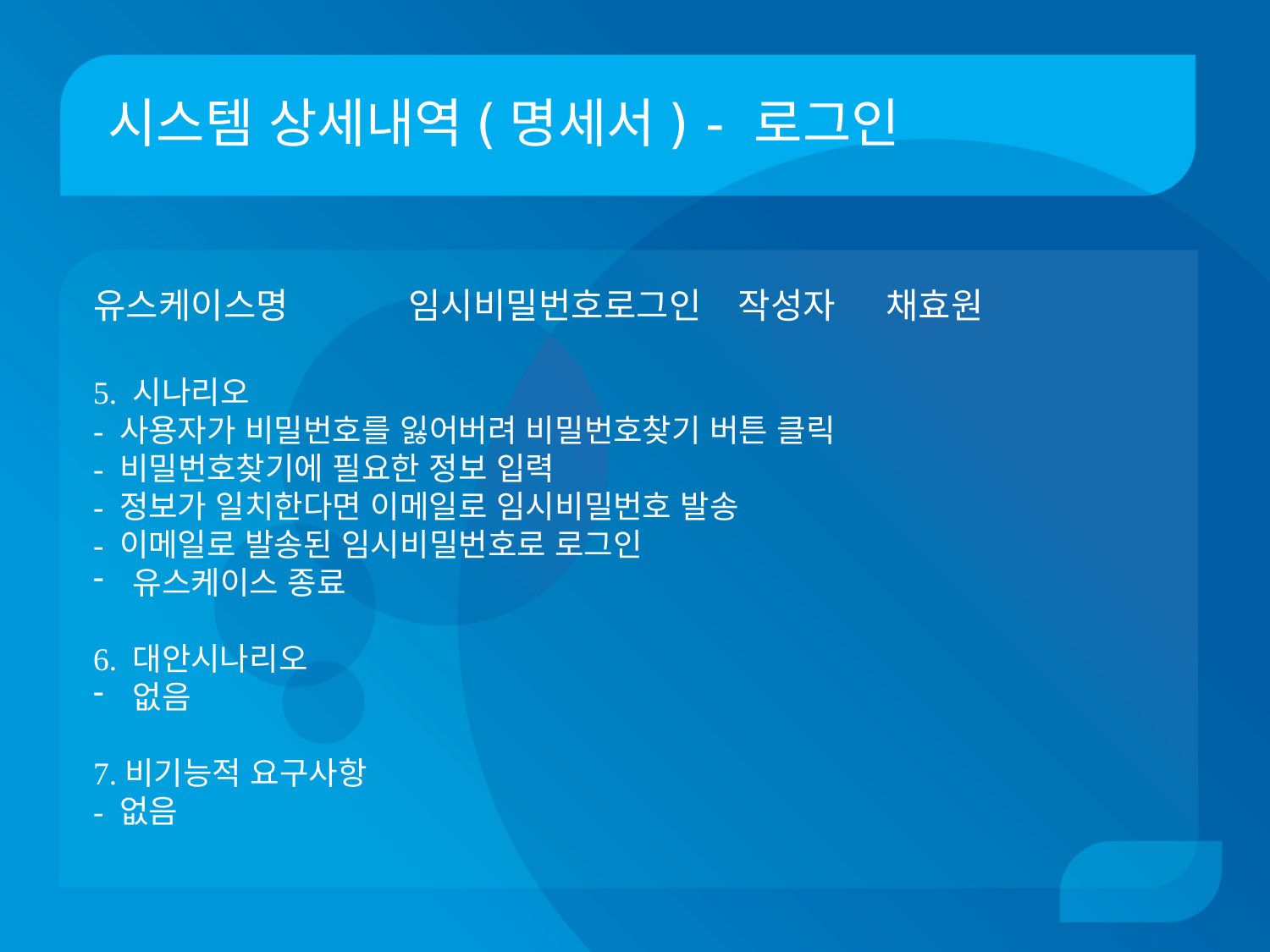

# 시스템 상세내역(명세서) - 로그인
유스케이스명            임시비밀번호로그인	 작성자     채효원
5. 시나리오
- 사용자가 비밀번호를 잃어버려 비밀번호찾기 버튼 클릭
- 비밀번호찾기에 필요한 정보 입력
- 정보가 일치한다면 이메일로 임시비밀번호 발송
- 이메일로 발송된 임시비밀번호로 로그인
유스케이스 종료

6. 대안시나리오
없음

7.비기능적 요구사항
- 없음